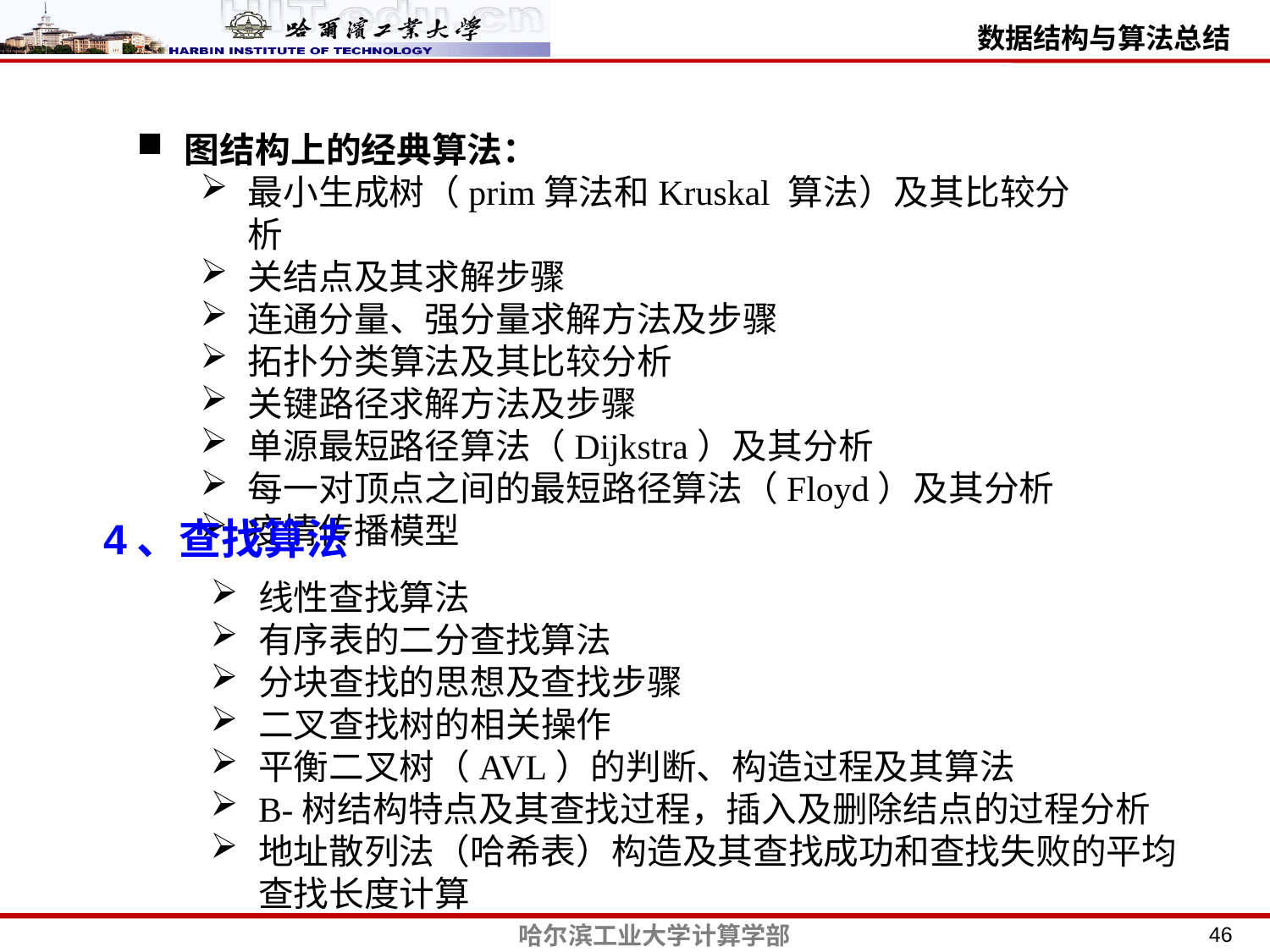

图结构上的经典算法：
最小生成树（prim算法和Kruskal 算法）及其比较分析
关结点及其求解步骤
连通分量、强分量求解方法及步骤
拓扑分类算法及其比较分析
关键路径求解方法及步骤
单源最短路径算法（Dijkstra）及其分析
每一对顶点之间的最短路径算法（Floyd）及其分析
疫情传播模型
4、查找算法
线性查找算法
有序表的二分查找算法
分块查找的思想及查找步骤
二叉查找树的相关操作
平衡二叉树（AVL）的判断、构造过程及其算法
B-树结构特点及其查找过程，插入及删除结点的过程分析
地址散列法（哈希表）构造及其查找成功和查找失败的平均查找长度计算